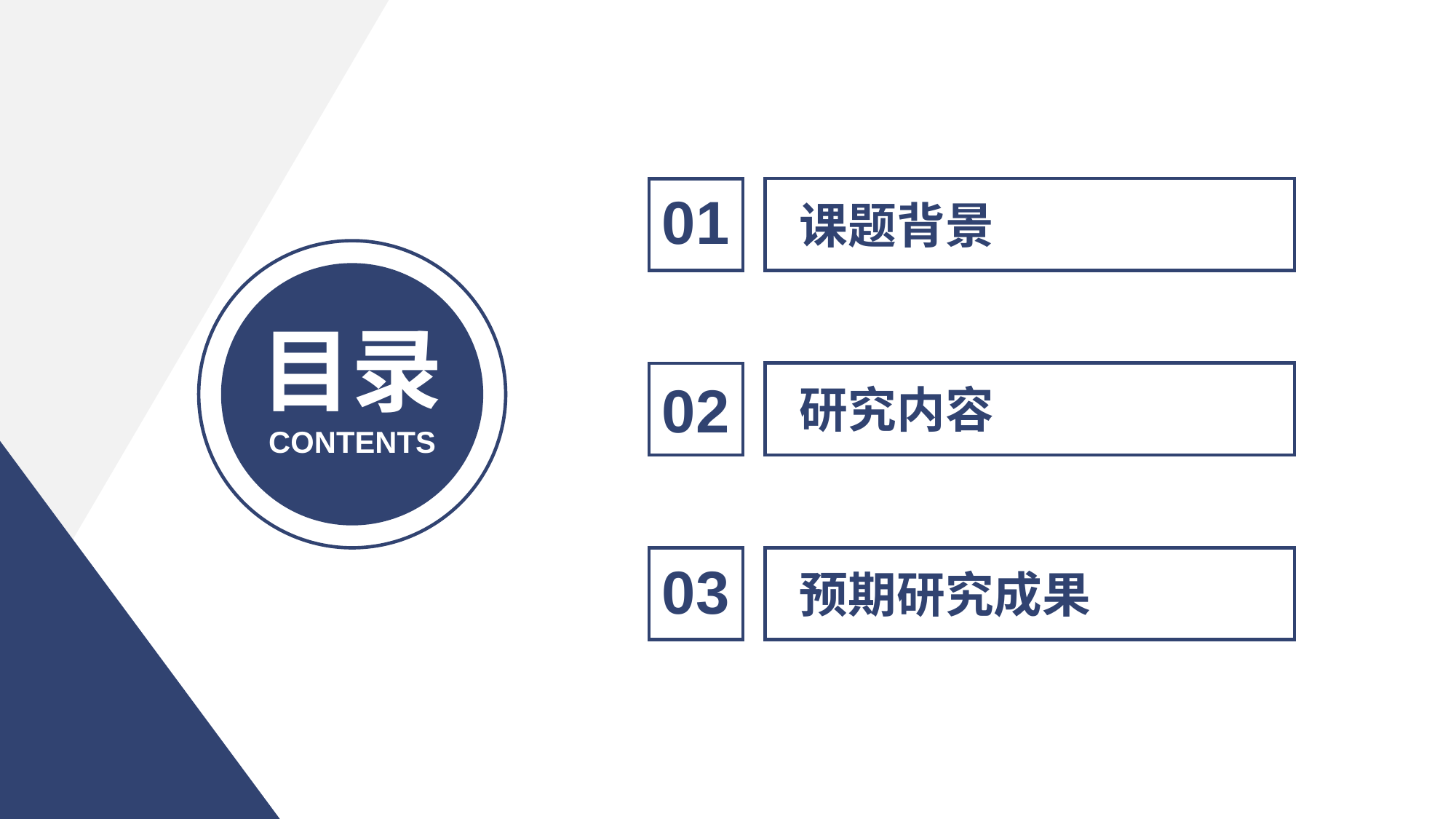

01

课题背景

目录
CONTENTS

02
研究内容

03

预期研究成果